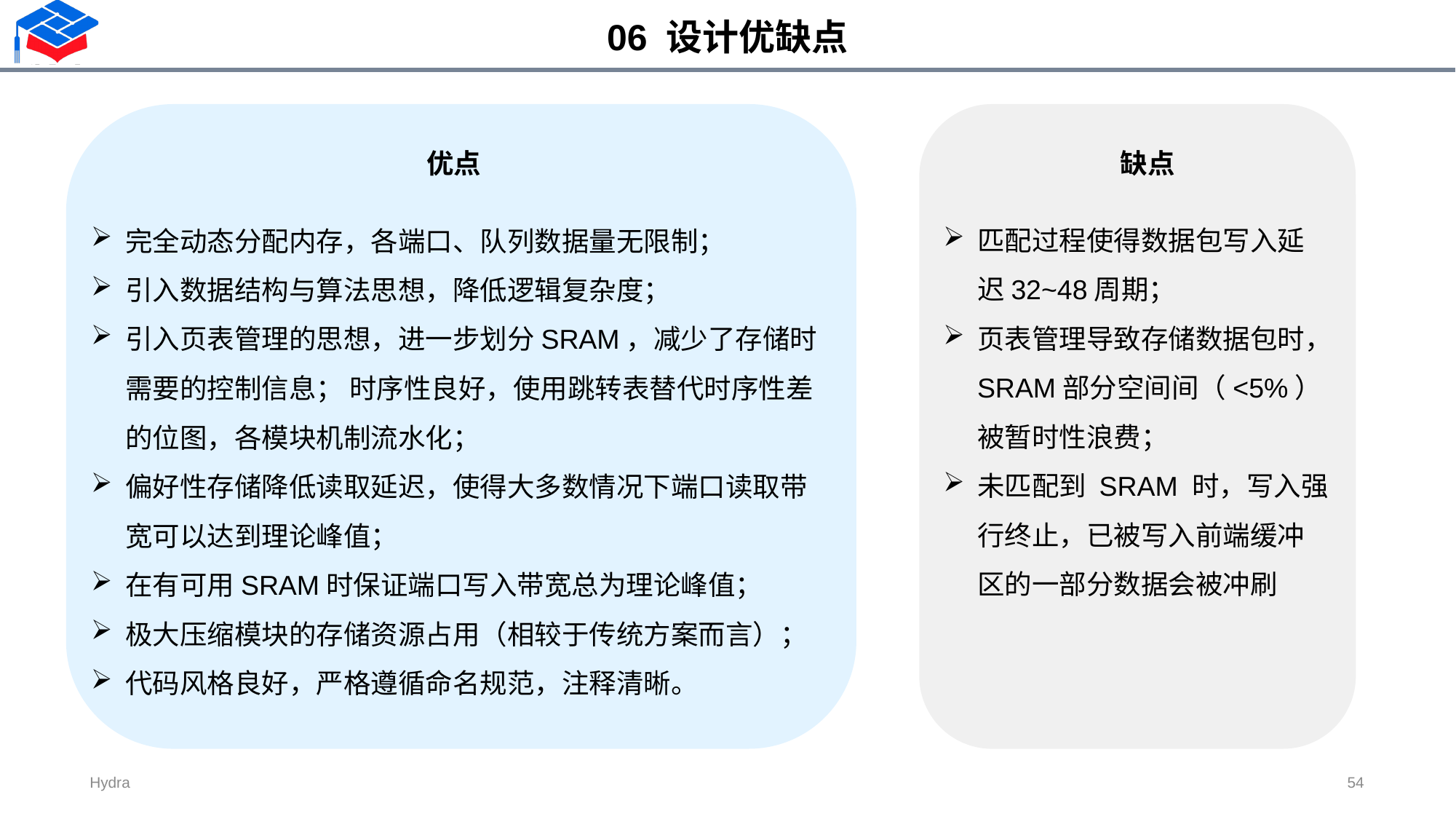

06 设计优缺点

优点
缺点
匹配过程使得数据包写入延迟32~48周期；
页表管理导致存储数据包时，SRAM部分空间间（<5%）被暂时性浪费；
未匹配到 SRAM 时，写入强行终止，已被写入前端缓冲区的一部分数据会被冲刷
完全动态分配内存，各端口、队列数据量无限制；
引入数据结构与算法思想，降低逻辑复杂度；
引入页表管理的思想，进一步划分SRAM，减少了存储时需要的控制信息； 时序性良好，使用跳转表替代时序性差的位图，各模块机制流水化；
偏好性存储降低读取延迟，使得大多数情况下端口读取带宽可以达到理论峰值；
在有可用SRAM时保证端口写入带宽总为理论峰值；
极大压缩模块的存储资源占用（相较于传统方案而言）；
代码风格良好，严格遵循命名规范，注释清晰。

54
Hydra